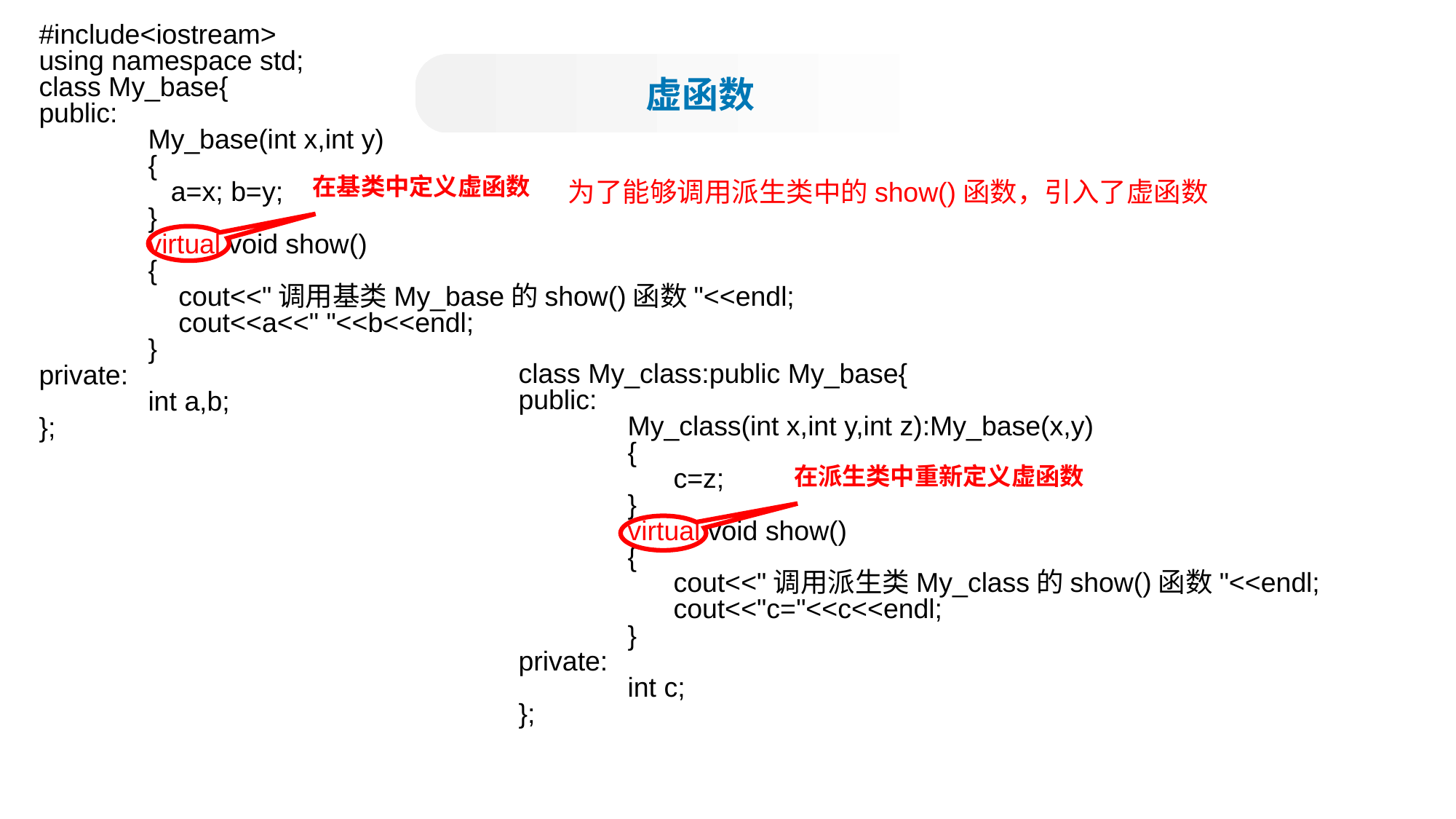

#include<iostream>
using namespace std;
class My_base{
public:
	My_base(int x,int y)
	{
	   a=x; b=y;
	}
	virtual void show()
	{
	    cout<<"调用基类My_base的show()函数"<<endl;
	    cout<<a<<" "<<b<<endl;
	}
private:
	int a,b;
};
虚函数
在基类中定义虚函数

为了能够调用派生类中的show()函数，引入了虚函数
class My_class:public My_base{
public:
	My_class(int x,int y,int z):My_base(x,y)
	{
	      c=z;
	}
	virtual void show()
	{
	      cout<<"调用派生类My_class的show()函数"<<endl;
	      cout<<"c="<<c<<endl;
	}
private:
	int c;
};
在派生类中重新定义虚函数